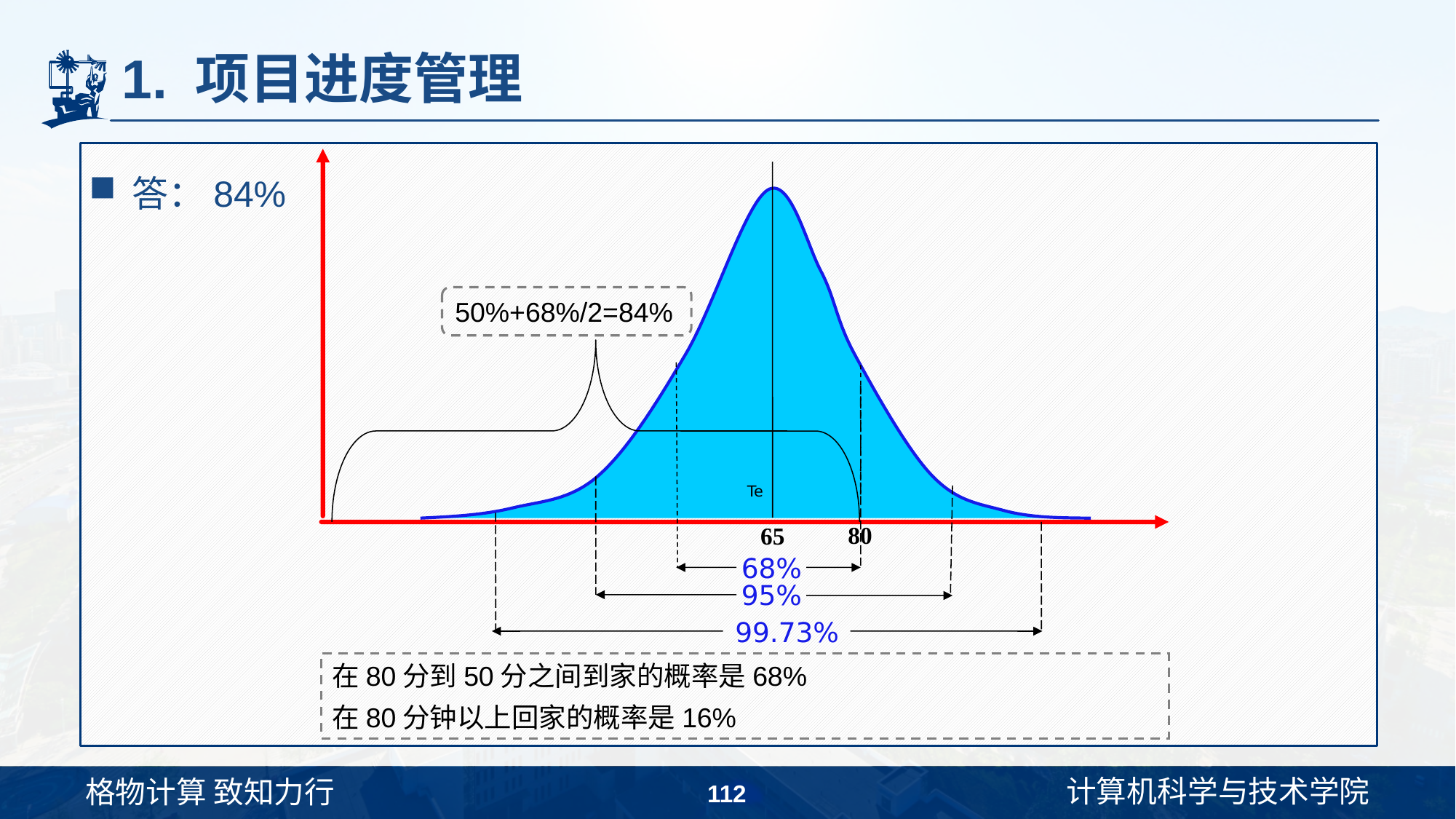

# 1. 项目进度管理
答：84%

50%+68%/2=84%

Te

80
65

68%

95%

99.73%

在80分到50分之间到家的概率是68%
在80分钟以上回家的概率是16%
112